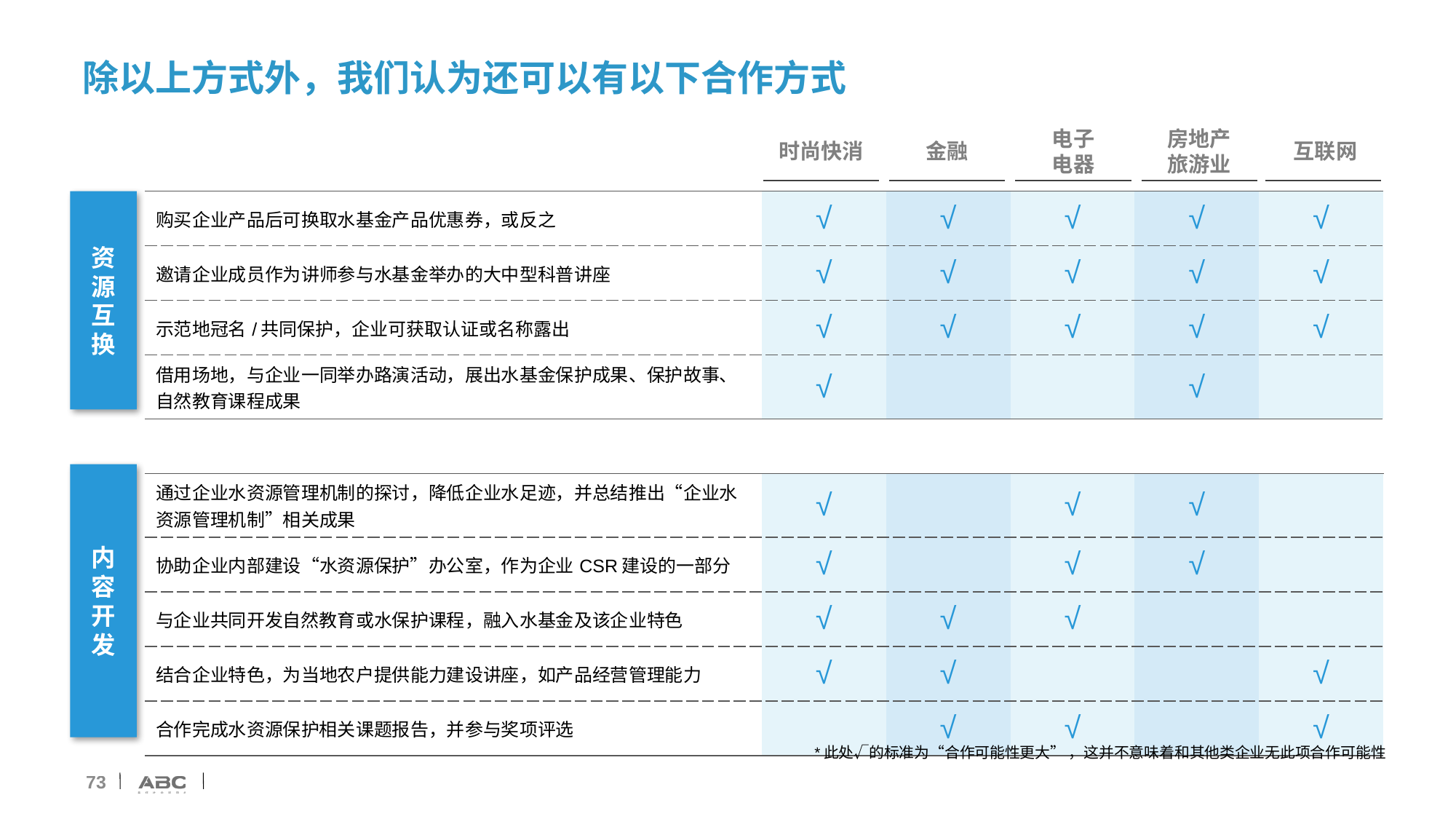

# 除以上方式外，我们认为还可以有以下合作方式
时尚快消
金融
电子
电器
房地产
旅游业
互联网
资源互换
| 购买企业产品后可换取水基金产品优惠券，或反之 | √ | √ | √ | √ | √ |
| --- | --- | --- | --- | --- | --- |
| 邀请企业成员作为讲师参与水基金举办的大中型科普讲座 | √ | √ | √ | √ | √ |
| 示范地冠名/共同保护，企业可获取认证或名称露出 | √ | √ | √ | √ | √ |
| 借用场地，与企业一同举办路演活动，展出水基金保护成果、保护故事、自然教育课程成果 | √ |  |  | √ |  |
|  |  |  |  |  |  |
| 通过企业水资源管理机制的探讨，降低企业水足迹，并总结推出“企业水资源管理机制”相关成果 | √ |  | √ | √ |  |
| 协助企业内部建设“水资源保护”办公室，作为企业CSR建设的一部分 | √ |  | √ | √ |  |
| 与企业共同开发自然教育或水保护课程，融入水基金及该企业特色 | √ | √ | √ |  |  |
| 结合企业特色，为当地农户提供能力建设讲座，如产品经营管理能力 | √ | √ |  |  | √ |
| 合作完成水资源保护相关课题报告，并参与奖项评选 |  | √ | √ |  | √ |
内容开发
*此处√的标准为“合作可能性更大” ，这并不意味着和其他类企业无此项合作可能性

73